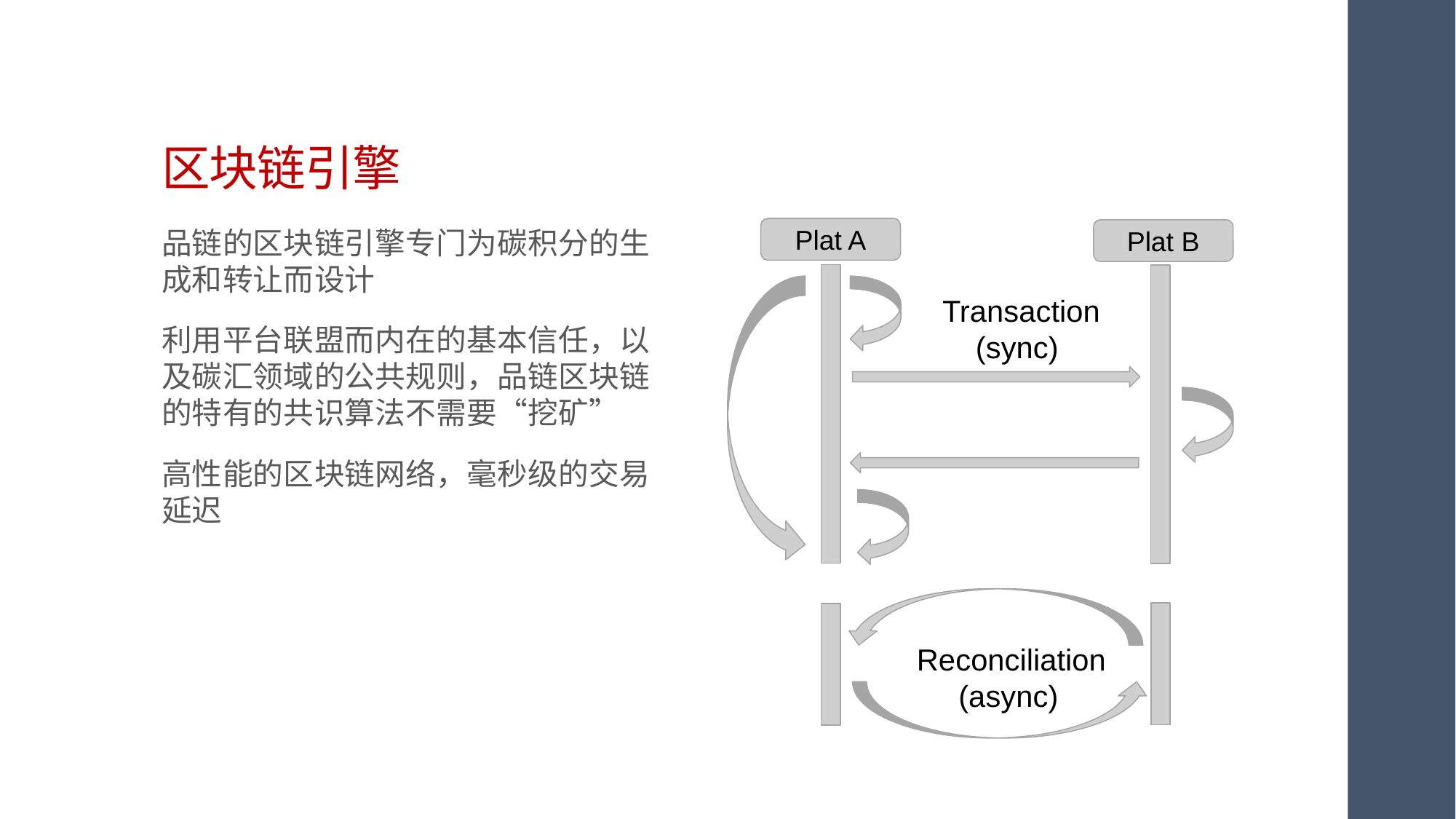

# 区块链引擎
品链的区块链引擎专门为碳积分的生成和转让而设计
利用平台联盟而内在的基本信任，以及碳汇领域的公共规则，品链区块链的特有的共识算法不需要“挖矿”
高性能的区块链网络，毫秒级的交易延迟
Plat A
Plat B

Transaction
    (sync)

Reconciliation
     (async)